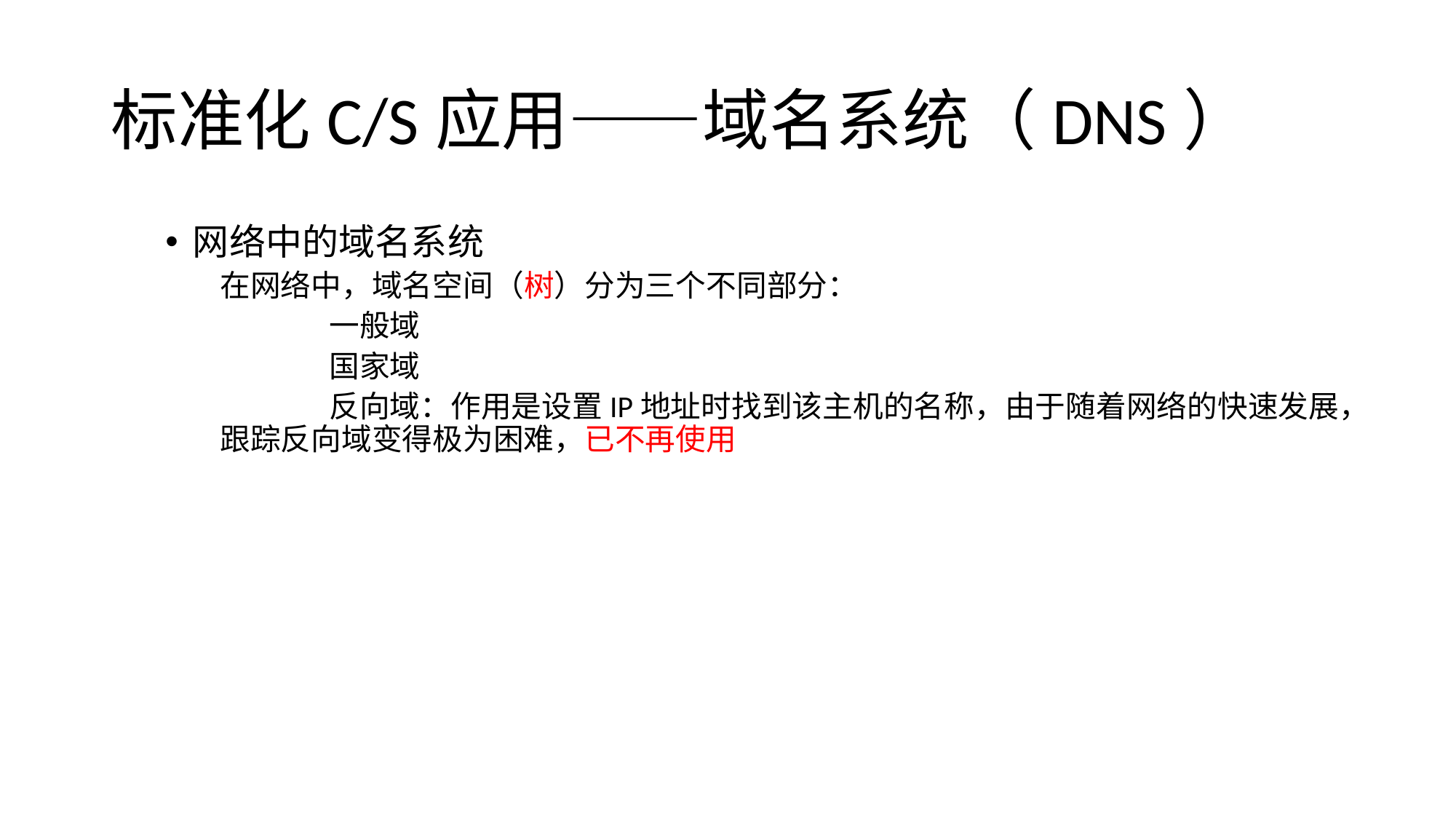

# 标准化C/S应用——域名系统（DNS）
网络中的域名系统
在网络中，域名空间（树）分为三个不同部分：
	一般域
	国家域
	反向域：作用是设置IP地址时找到该主机的名称，由于随着网络的快速发展，跟踪反向域变得极为困难，已不再使用